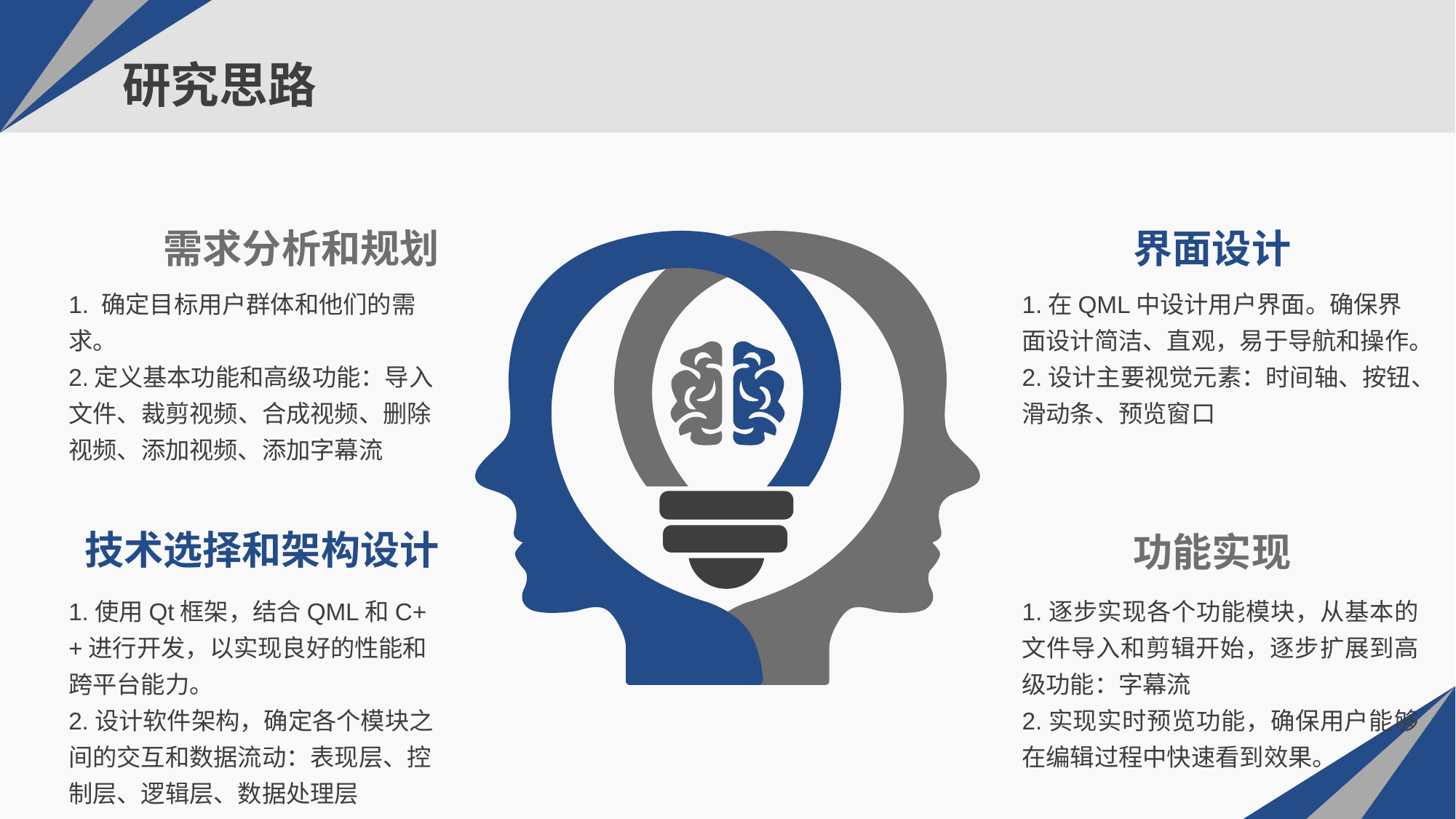

# 研究思路
界面设计
需求分析和规划

1. 确定目标用户群体和他们的需求。
2.定义基本功能和高级功能：导入文件、裁剪视频、合成视频、删除视频、添加视频、添加字幕流
1.在QML中设计用户界面。确保界面设计简洁、直观，易于导航和操作。
2.设计主要视觉元素：时间轴、按钮、滑动条、预览窗口
技术选择和架构设计
功能实现
1.使用Qt框架，结合QML和C++进行开发，以实现良好的性能和跨平台能力。
2.设计软件架构，确定各个模块之间的交互和数据流动：表现层、控制层、逻辑层、数据处理层
1.逐步实现各个功能模块，从基本的文件导入和剪辑开始，逐步扩展到高级功能：字幕流
2.实现实时预览功能，确保用户能够在编辑过程中快速看到效果。